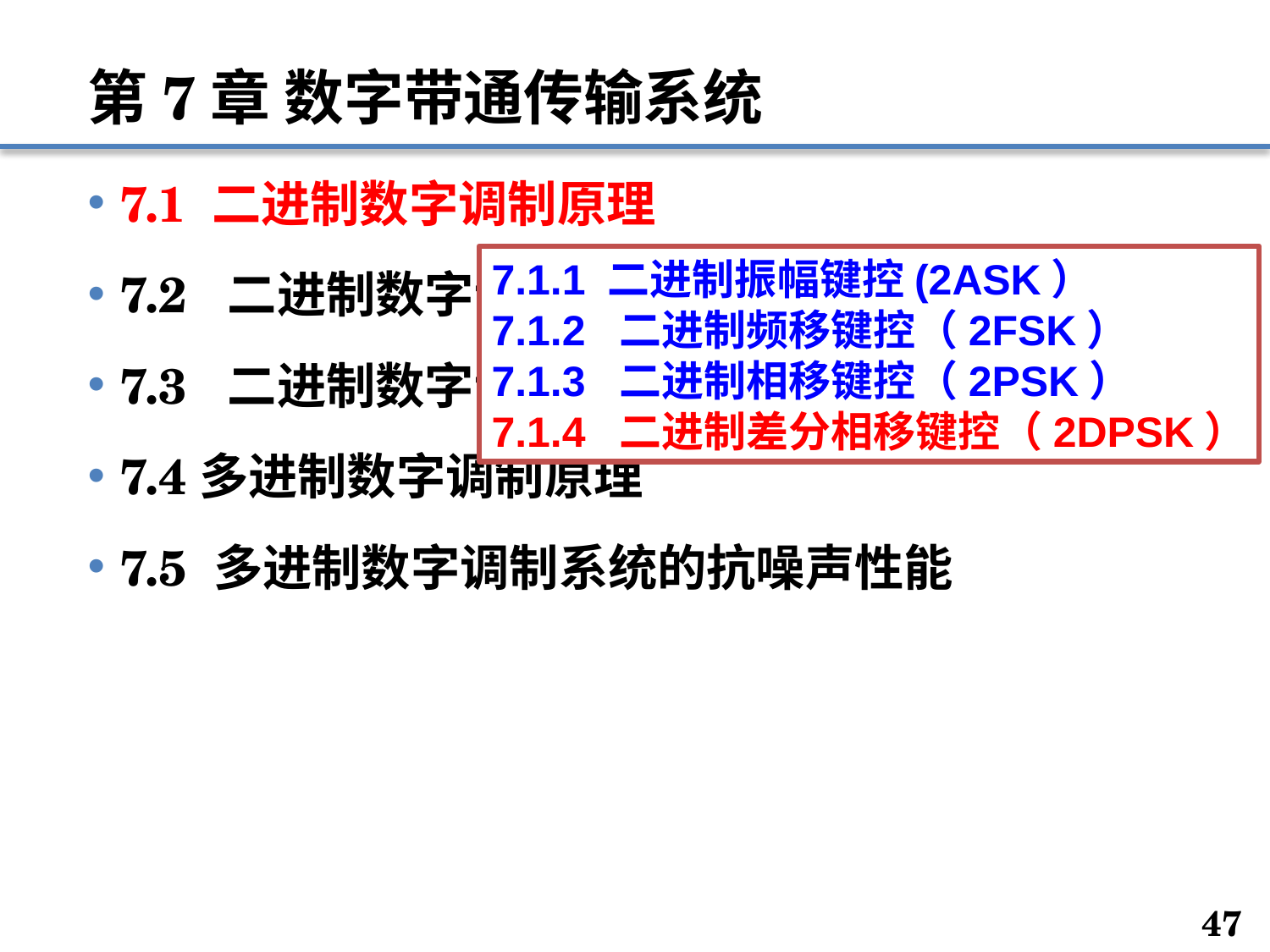

# 第7章 数字带通传输系统
7.1 二进制数字调制原理
7.2  二进制数字调制系统的抗噪声性能
7.3  二进制数字调制系统的性能比较
7.4多进制数字调制原理
7.5 多进制数字调制系统的抗噪声性能

7.1.1 二进制振幅键控(2ASK）
7.1.2  二进制频移键控（2FSK）
7.1.3  二进制相移键控（2PSK）
7.1.4  二进制差分相移键控（2DPSK）
47